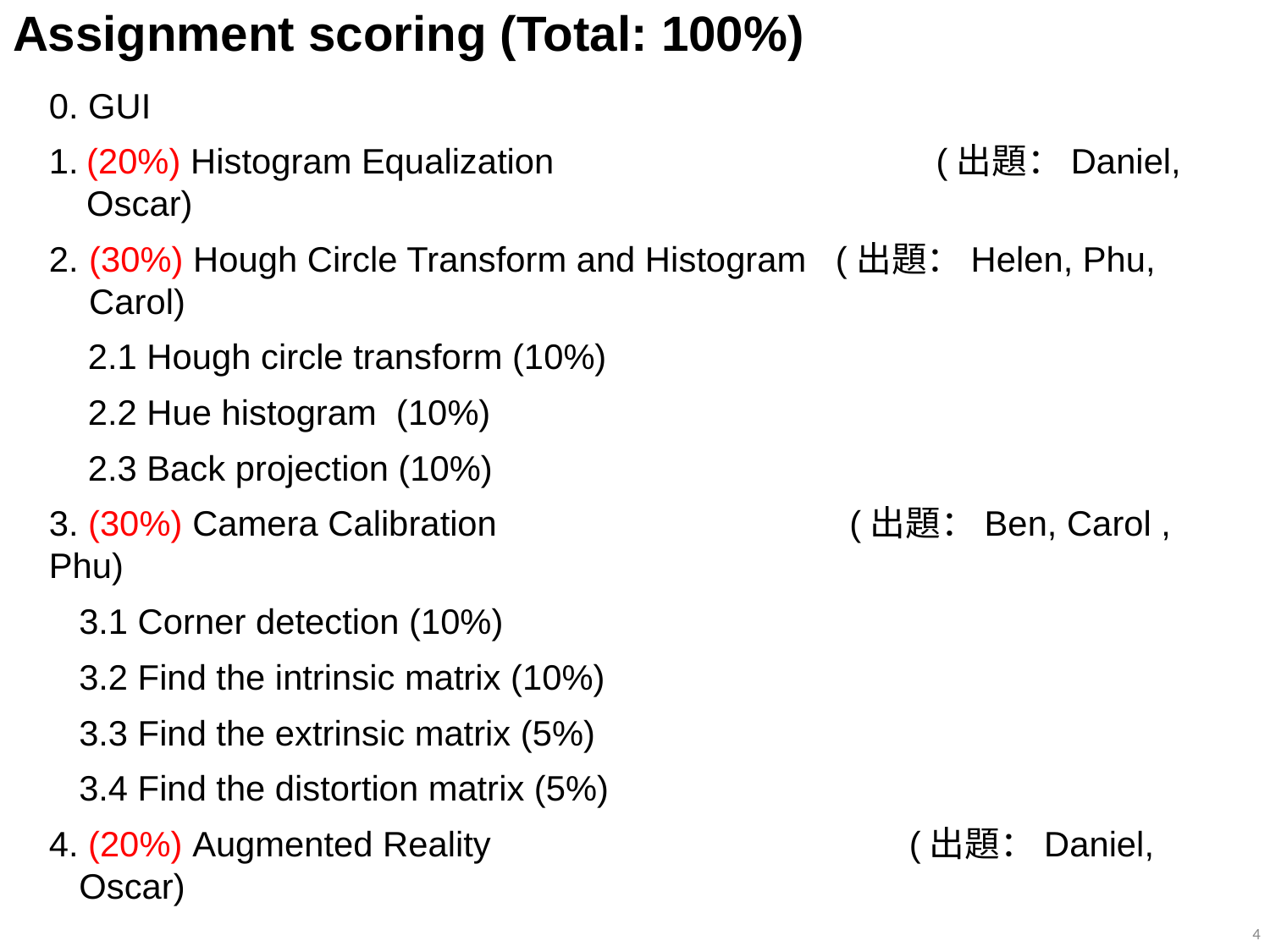

# Assignment scoring (Total: 100%)
0. GUI
1.	(20%) Histogram Equalization		 	         (出題：Daniel, Oscar)
(30%) Hough Circle Transform and Histogram   (出題：Helen, Phu, Carol)
    2.1 Hough circle transform (10%)
    2.2 Hue histogram  (10%)
    2.3 Back projection (10%)
3. (30%) Camera Calibration		                 (出題：Ben, Carol , Phu)
3.1 Corner detection (10%)
3.2 Find the intrinsic matrix (10%)
3.3 Find the extrinsic matrix (5%)
3.4 Find the distortion matrix (5%)
4. (20%) Augmented Reality 			       (出題：Daniel, Oscar)

4